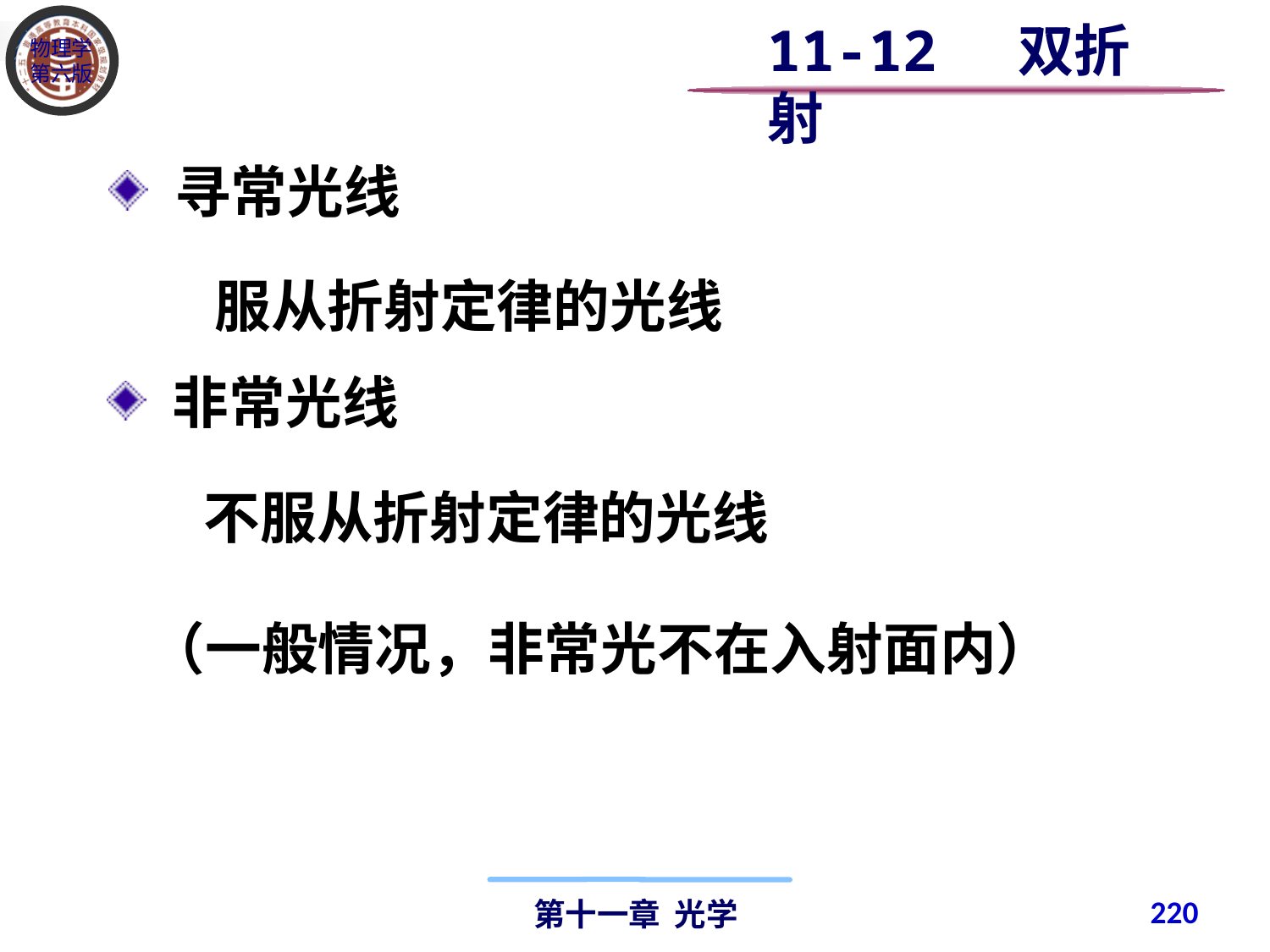

11-12  双折射

 寻常光线

服从折射定律的光线
 非常光线

不服从折射定律的光线
（一般情况，非常光不在入射面内）
220